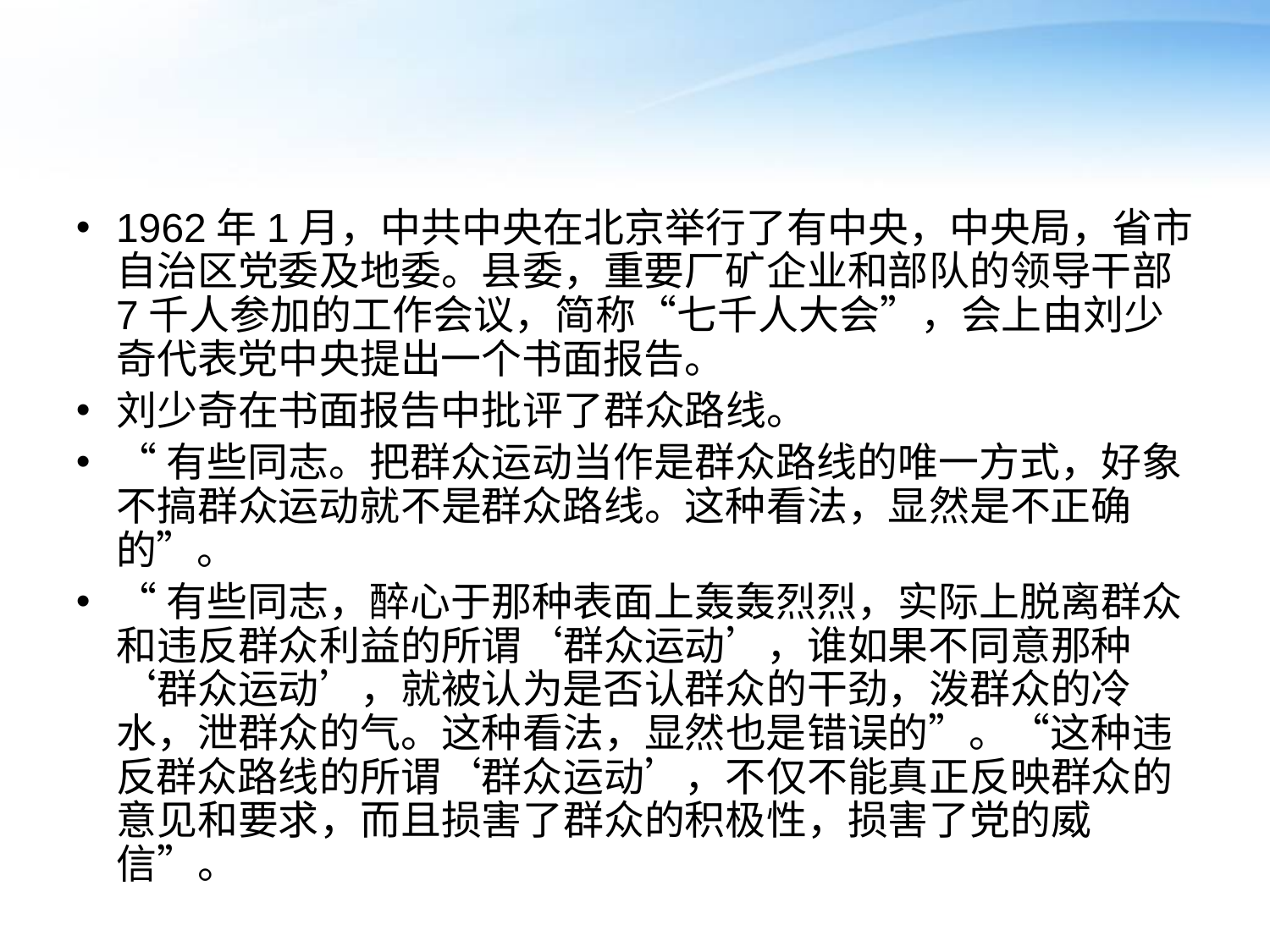

#
1962年1月，中共中央在北京举行了有中央，中央局，省市自治区党委及地委。县委，重要厂矿企业和部队的领导干部7千人参加的工作会议，简称“七千人大会”，会上由刘少奇代表党中央提出一个书面报告。
刘少奇在书面报告中批评了群众路线。
“有些同志。把群众运动当作是群众路线的唯一方式，好象不搞群众运动就不是群众路线。这种看法，显然是不正确的”。
“有些同志，醉心于那种表面上轰轰烈烈，实际上脱离群众和违反群众利益的所谓‘群众运动’，谁如果不同意那种‘群众运动’，就被认为是否认群众的干劲，泼群众的冷水，泄群众的气。这种看法，显然也是错误的”。“这种违反群众路线的所谓‘群众运动’，不仅不能真正反映群众的意见和要求，而且损害了群众的积极性，损害了党的威信”。